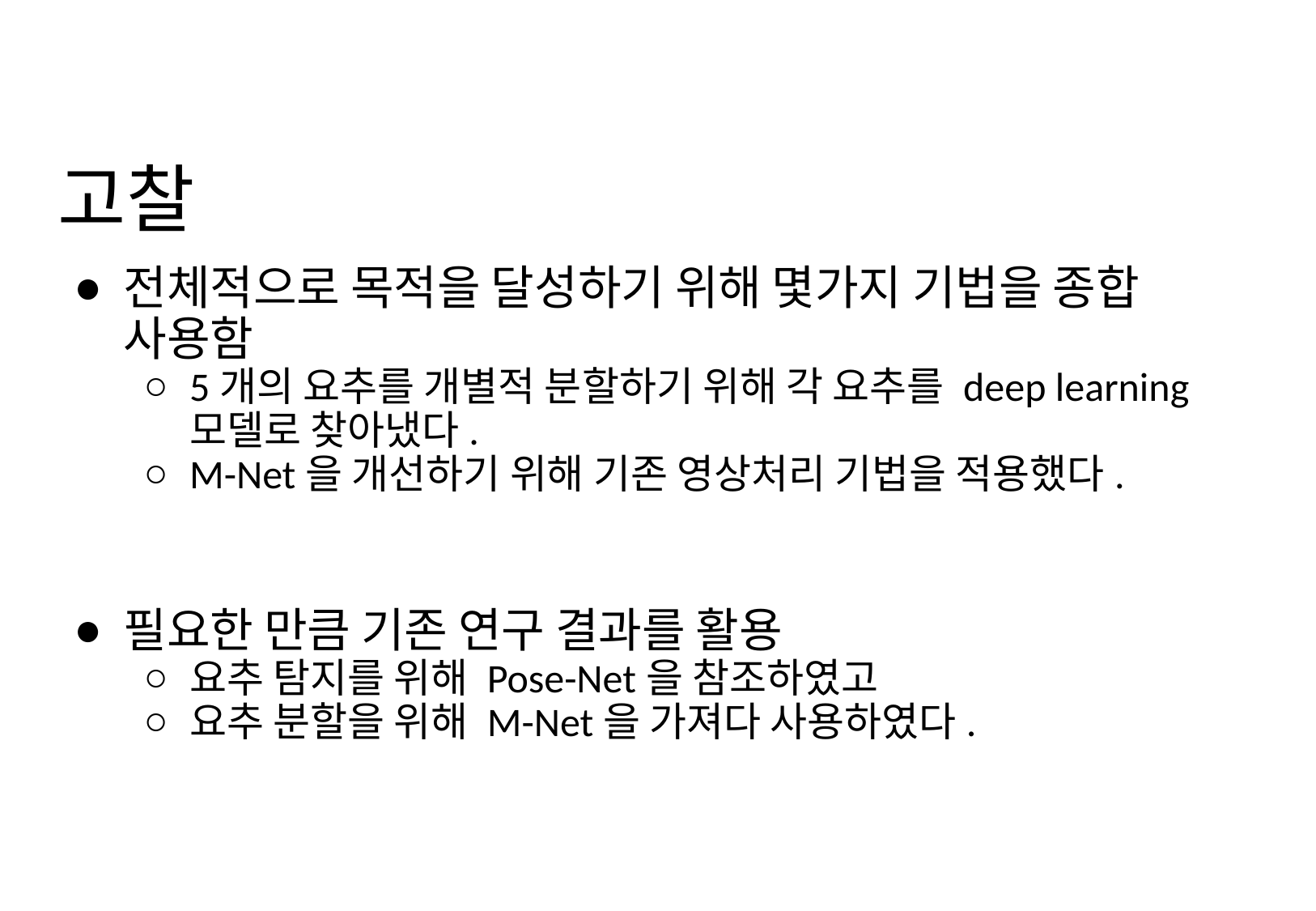

# 고찰
전체적으로 목적을 달성하기 위해 몇가지 기법을 종합 사용함
5개의 요추를 개별적 분할하기 위해 각 요추를 deep learning 모델로 찾아냈다.
M-Net을 개선하기 위해 기존 영상처리 기법을 적용했다.

필요한 만큼 기존 연구 결과를 활용
요추 탐지를 위해 Pose-Net을 참조하였고
요추 분할을 위해 M-Net을 가져다 사용하였다.